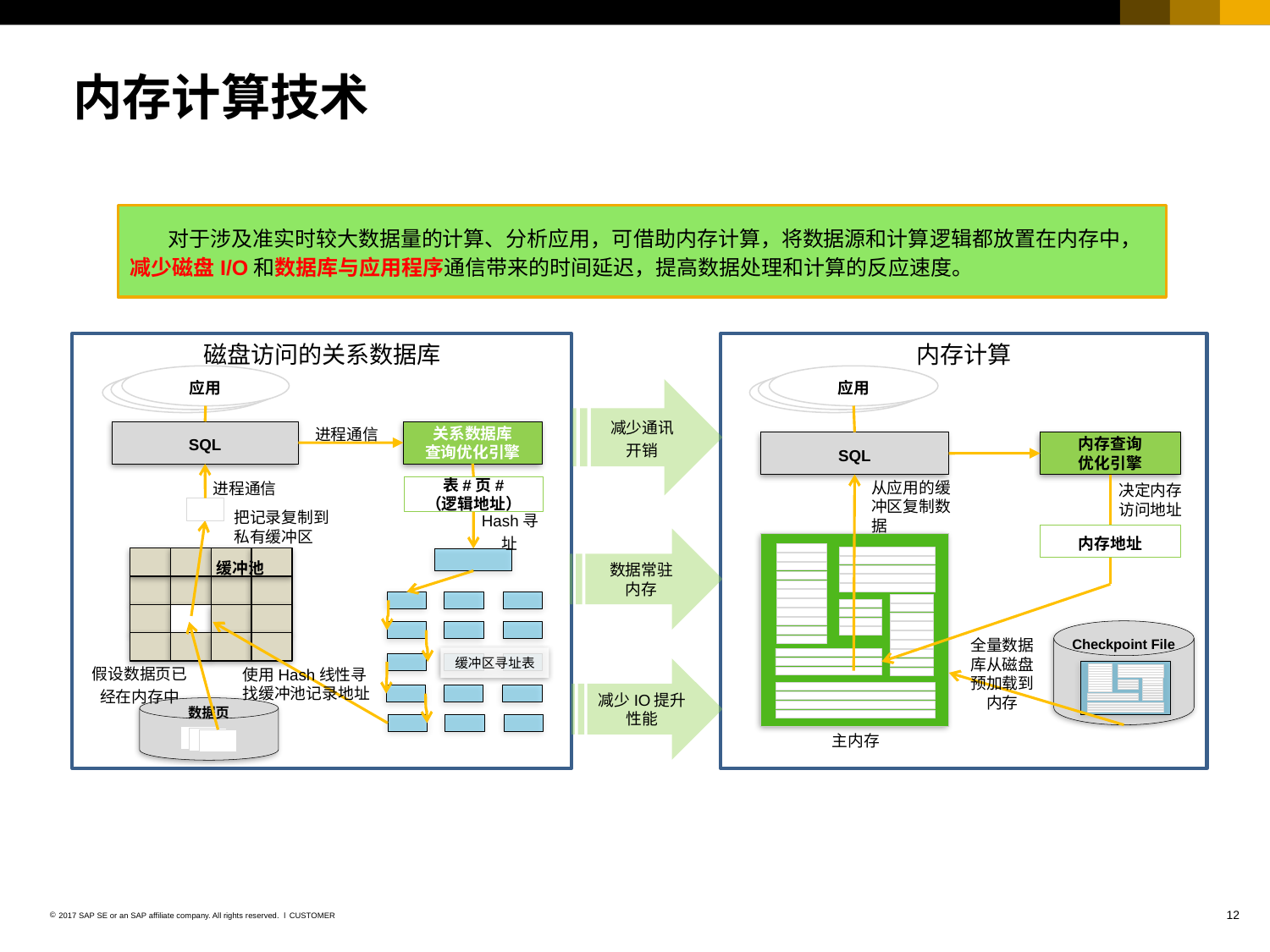

# 内存计算技术
对于涉及准实时较大数据量的计算、分析应用，可借助内存计算，将数据源和计算逻辑都放置在内存中，减少磁盘I/O和数据库与应用程序通信带来的时间延迟，提高数据处理和计算的反应速度。
磁盘访问的关系数据库
应用

进程通信
关系数据库
查询优化引擎
SQL
进程通信
表#页#
（逻辑地址）

把记录复制到私有缓冲区
Hash寻址

缓冲池

缓冲区寻址表
假设数据页已经在内存中
使用Hash线性寻
找缓冲池记录地址
数据页

内存计算
应用

内存查询
优化引擎
SQL
决定内存访问地址
从应用的缓冲区复制数据
内存地址

Checkpoint File

全量数据库从磁盘预加载到内存
主内存
减少通讯
开销
数据常驻
内存
减少IO提升
性能